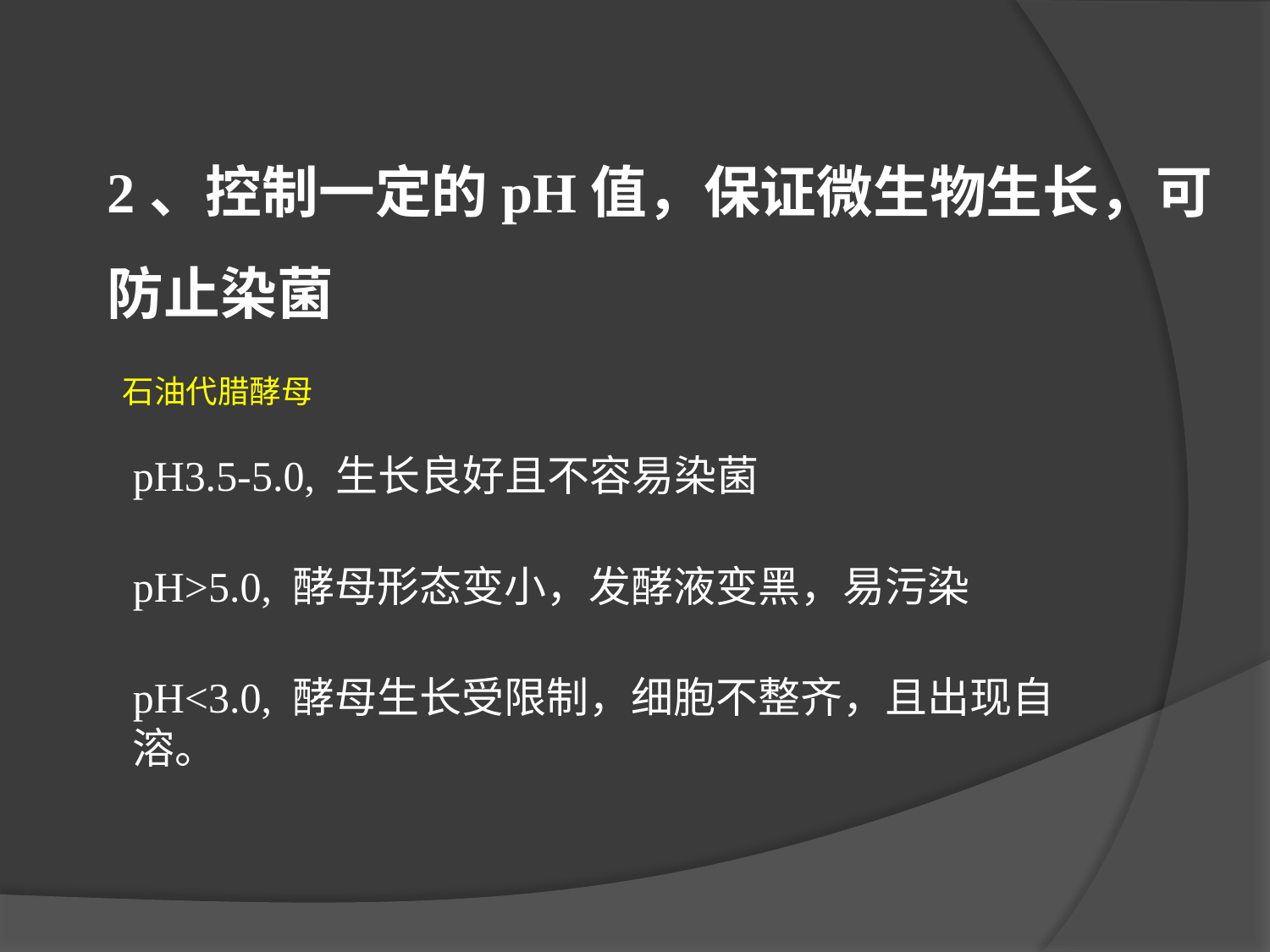

2、控制一定的pH值，保证微生物生长，可防止染菌
石油代腊酵母
pH3.5-5.0, 生长良好且不容易染菌
pH>5.0, 酵母形态变小，发酵液变黑，易污染
pH<3.0, 酵母生长受限制，细胞不整齐，且出现自溶。